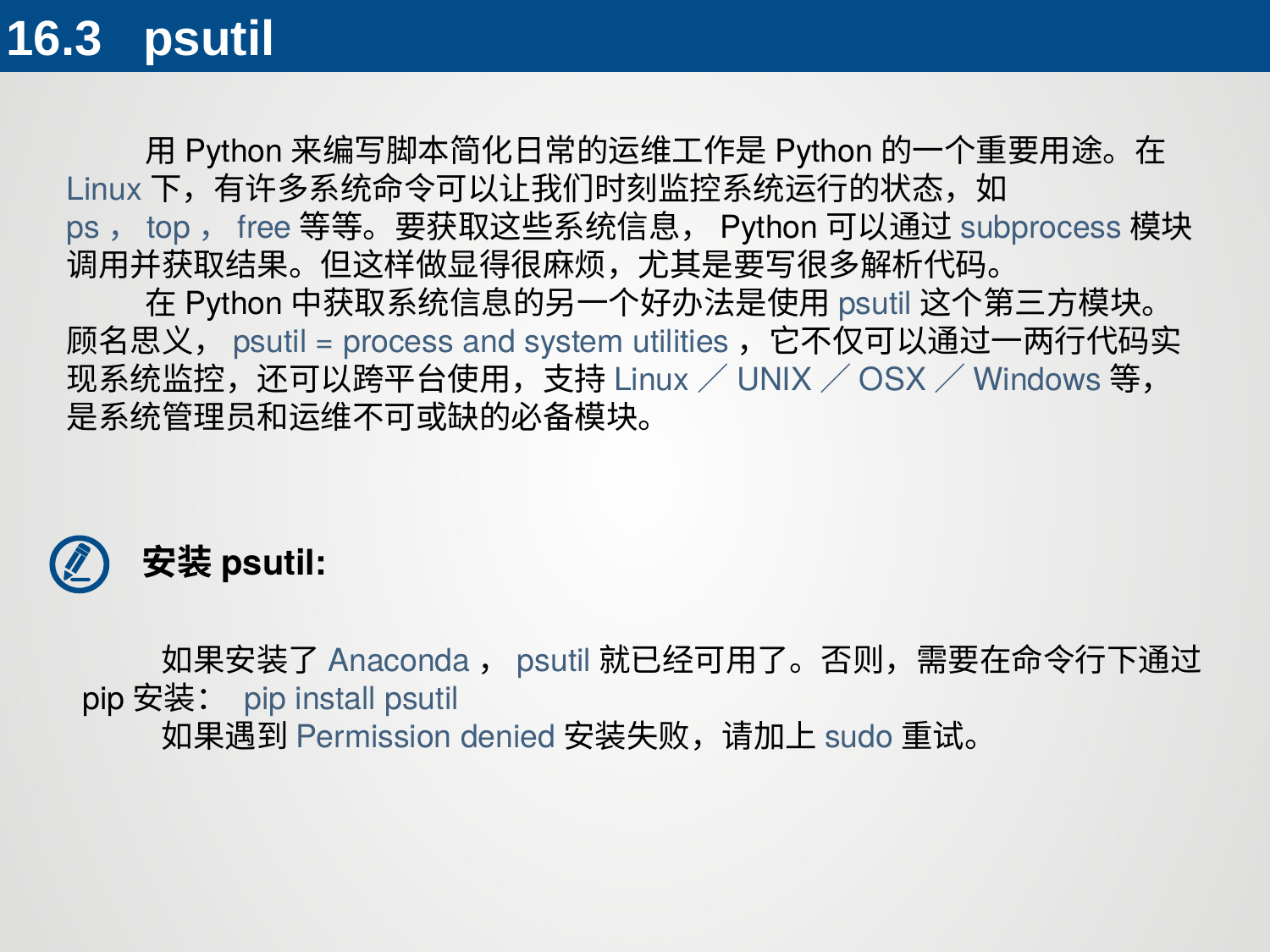

16.3   psutil
        用Python来编写脚本简化日常的运维工作是Python的一个重要用途。在Linux下，有许多系统命令可以让我们时刻监控系统运行的状态，如ps，top，free等等。要获取这些系统信息，Python可以通过subprocess模块调用并获取结果。但这样做显得很麻烦，尤其是要写很多解析代码。
        在Python中获取系统信息的另一个好办法是使用psutil这个第三方模块。顾名思义，psutil = process and system utilities，它不仅可以通过一两行代码实现系统监控，还可以跨平台使用，支持Linux／UNIX／OSX／Windows等，是系统管理员和运维不可或缺的必备模块。
安装psutil:

        如果安装了Anaconda，psutil就已经可用了。否则，需要在命令行下通过pip安装： pip install psutil
        如果遇到Permission denied安装失败，请加上sudo重试。